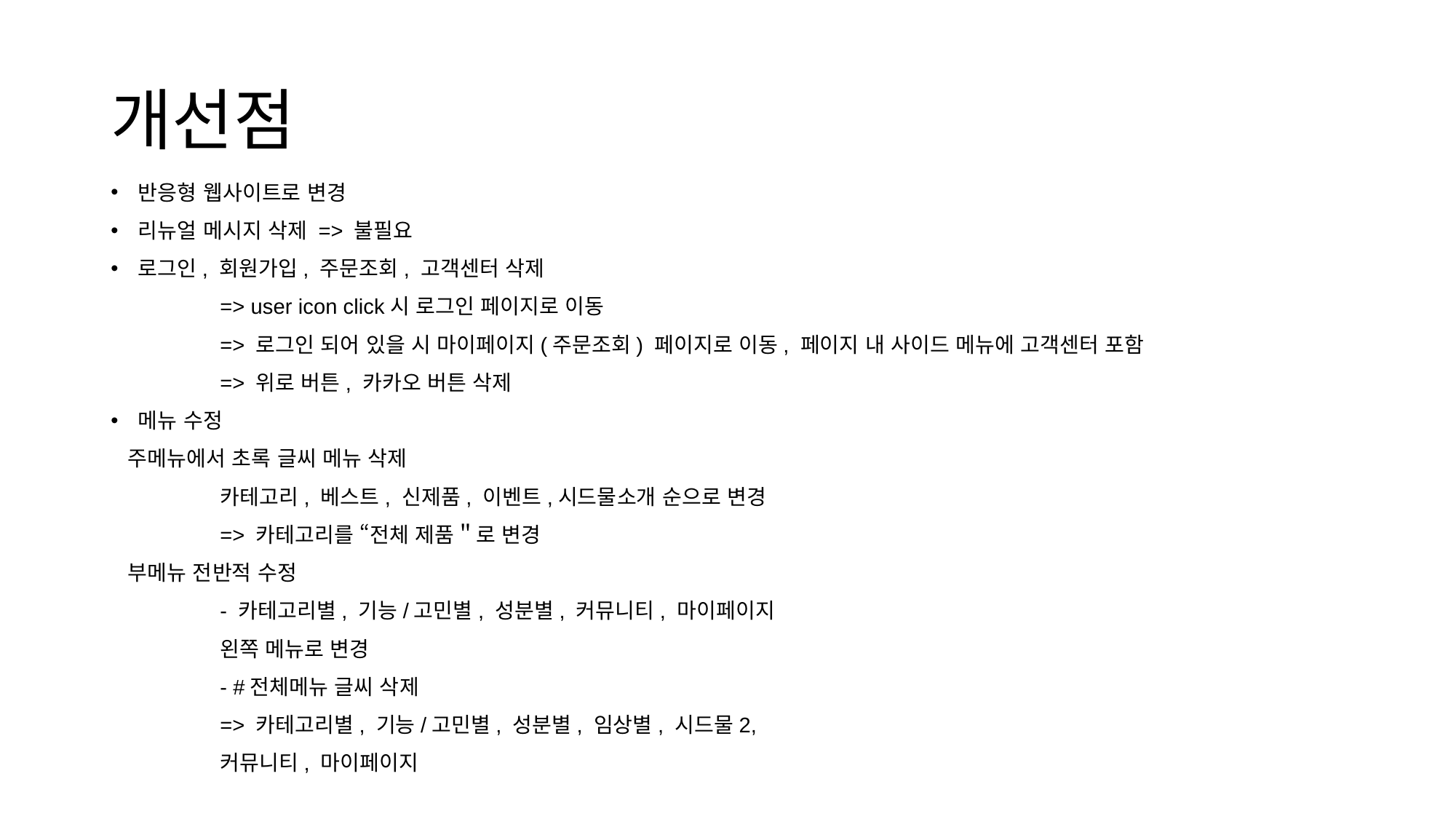

# 개선점
반응형 웹사이트로 변경
리뉴얼 메시지 삭제 => 불필요
로그인, 회원가입, 주문조회, 고객센터 삭제
	=> user icon click시 로그인 페이지로 이동
	=> 로그인 되어 있을 시 마이페이지(주문조회) 페이지로 이동, 페이지 내 사이드 메뉴에 고객센터 포함
	=> 위로 버튼, 카카오 버튼 삭제
메뉴 수정
  주메뉴에서 초록 글씨 메뉴 삭제
	카테고리, 베스트, 신제품, 이벤트,시드물소개 순으로 변경
	=> 카테고리를 “전체 제품＂로 변경
  부메뉴 전반적 수정
	- 카테고리별, 기능/고민별, 성분별, 커뮤니티, 마이페이지
	왼쪽 메뉴로 변경
	- #전체메뉴 글씨 삭제
	=> 카테고리별, 기능/고민별, 성분별, 임상별, 시드물2,
	커뮤니티, 마이페이지